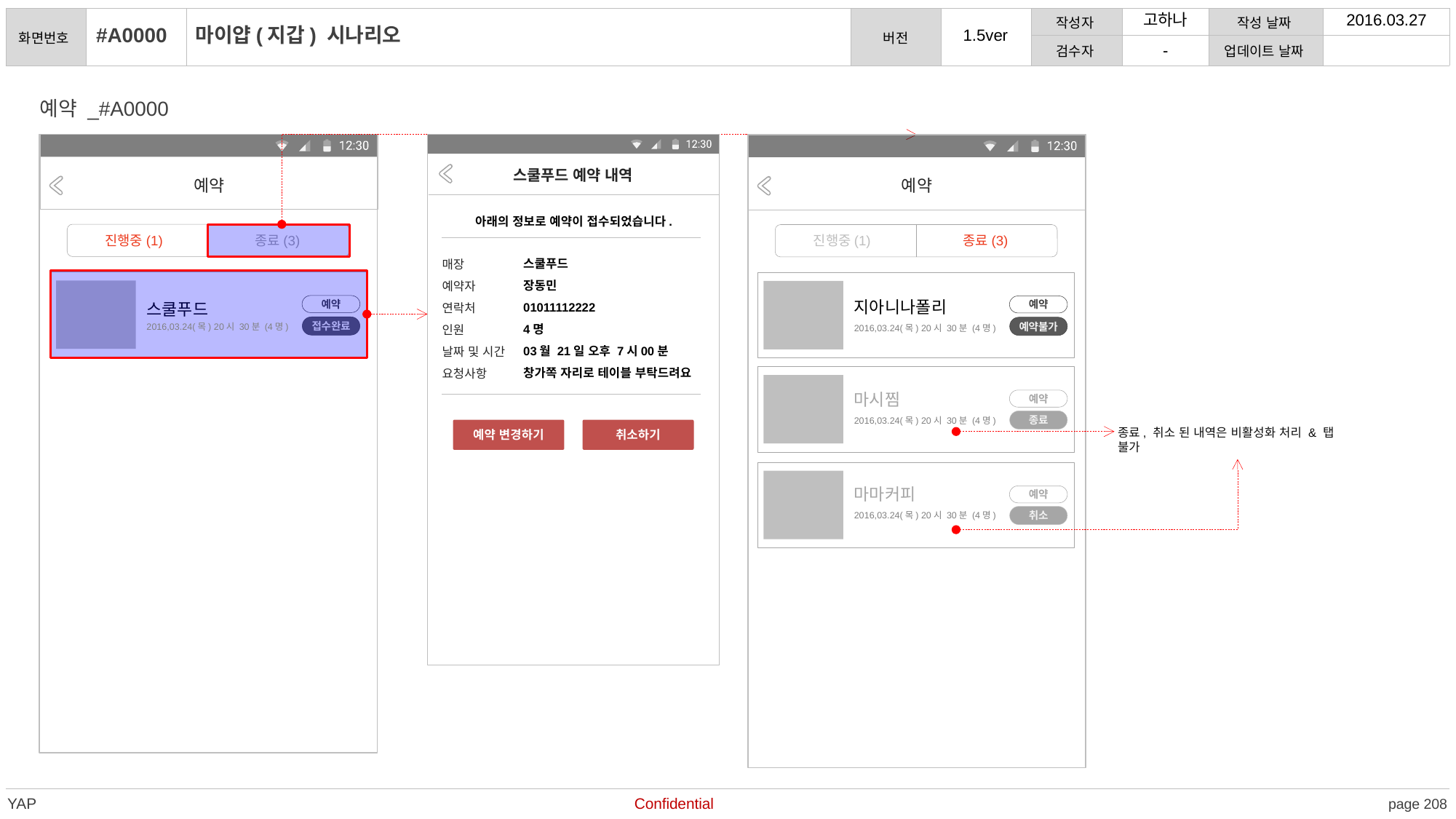

고하나
2016.03.27
#A0000
마이얍(지갑) 시나리오
-
예약 _#A0000

Status bar
스쿨푸드 예약 내역

아래의 정보로 예약이 접수되었습니다.
매장
예약자
연락처
인원
날짜 및 시간
요청사항
예약 변경하기
취소하기

예약
예약

진행중(1)
종료(3)
진행중(1)
종료(3)
스쿨푸드
장동민
01011112222
4명
03월 21일 오후 7시00분
창가쪽 자리로 테이블 부탁드려요

지아니나폴리
스쿨푸드
예약
예약
2016,03.24(목) 20시 30분 (4명)
접수완료
2016,03.24(목) 20시 30분 (4명)
예약불가

마시찜
예약
2016,03.24(목) 20시 30분 (4명)
종료
종료, 취소 된 내역은 비활성화 처리 & 탭 불가

마마커피
예약
2016,03.24(목) 20시 30분 (4명)
취소